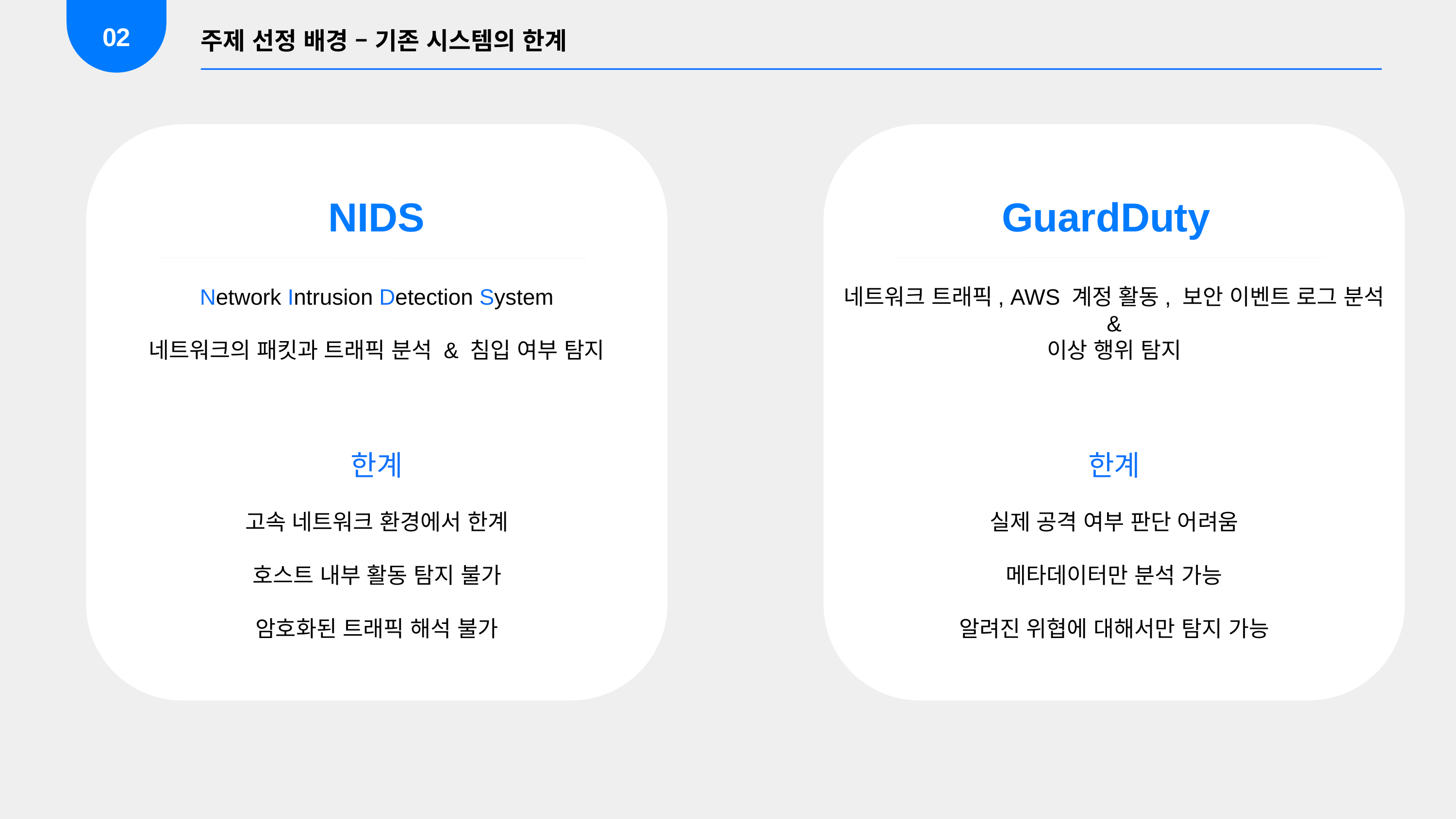

02
주제 선정 배경 – 기존 시스템의 한계

GuardDuty

네트워크 트래픽, AWS 계정 활동, 보안 이벤트 로그 분석
&
이상 행위 탐지

NIDS

Network Intrusion Detection System
네트워크의 패킷과 트래픽 분석 & 침입 여부 탐지

암호화된 트래픽 해석 불가
한계
고속 네트워크 환경에서 한계

호스트 내부 활동 탐지 불가

메타데이터만 분석 가능
알려진 위협에 대해서만 탐지 가능
한계
실제 공격 여부 판단 어려움